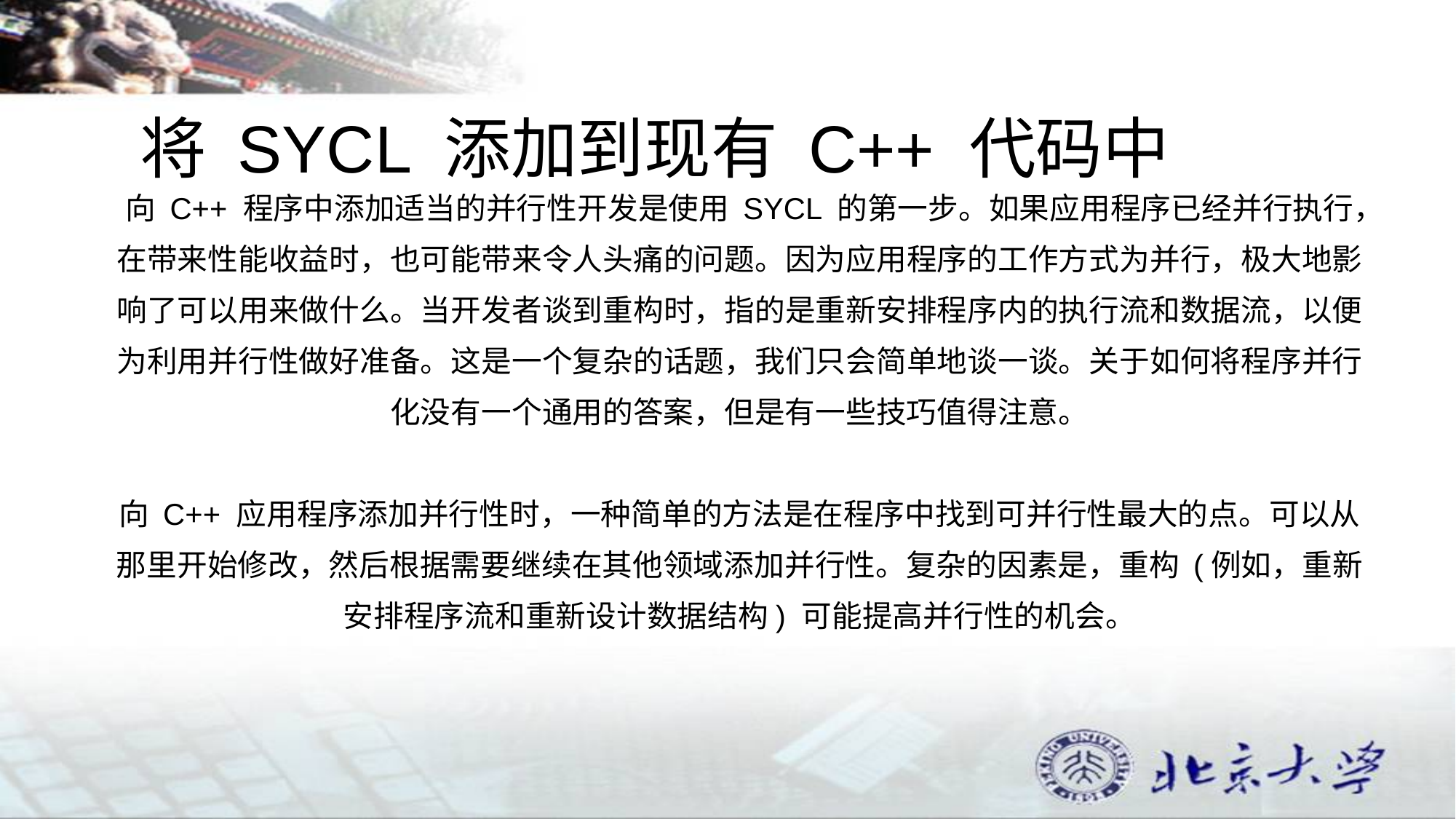

将 SYCL 添加到现有 C++ 代码中
向 C++ 程序中添加适当的并行性开发是使用 SYCL 的第一步。如果应用程序已经并行执行，
在带来性能收益时，也可能带来令人头痛的问题。因为应用程序的工作方式为并行，极大地影响了可以用来做什么。当开发者谈到重构时，指的是重新安排程序内的执行流和数据流，以便为利用并行性做好准备。这是一个复杂的话题，我们只会简单地谈一谈。关于如何将程序并行化没有一个通用的答案，但是有一些技巧值得注意。

向 C++ 应用程序添加并行性时，一种简单的方法是在程序中找到可并行性最大的点。可以从那里开始修改，然后根据需要继续在其他领域添加并行性。复杂的因素是，重构 (例如，重新安排程序流和重新设计数据结构) 可能提高并行性的机会。